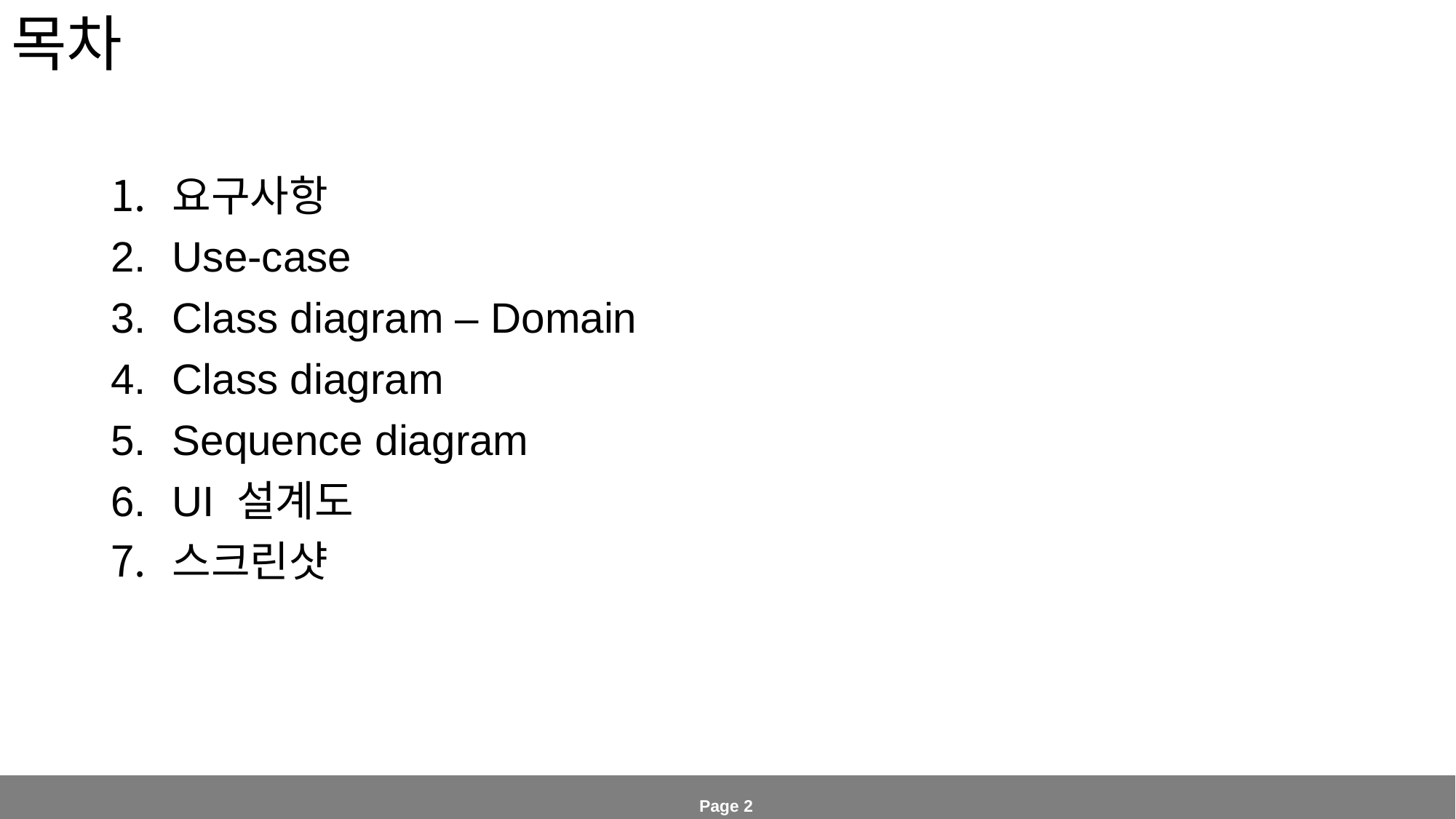

# 목차
요구사항
Use-case
Class diagram – Domain
Class diagram
Sequence diagram
UI 설계도
스크린샷